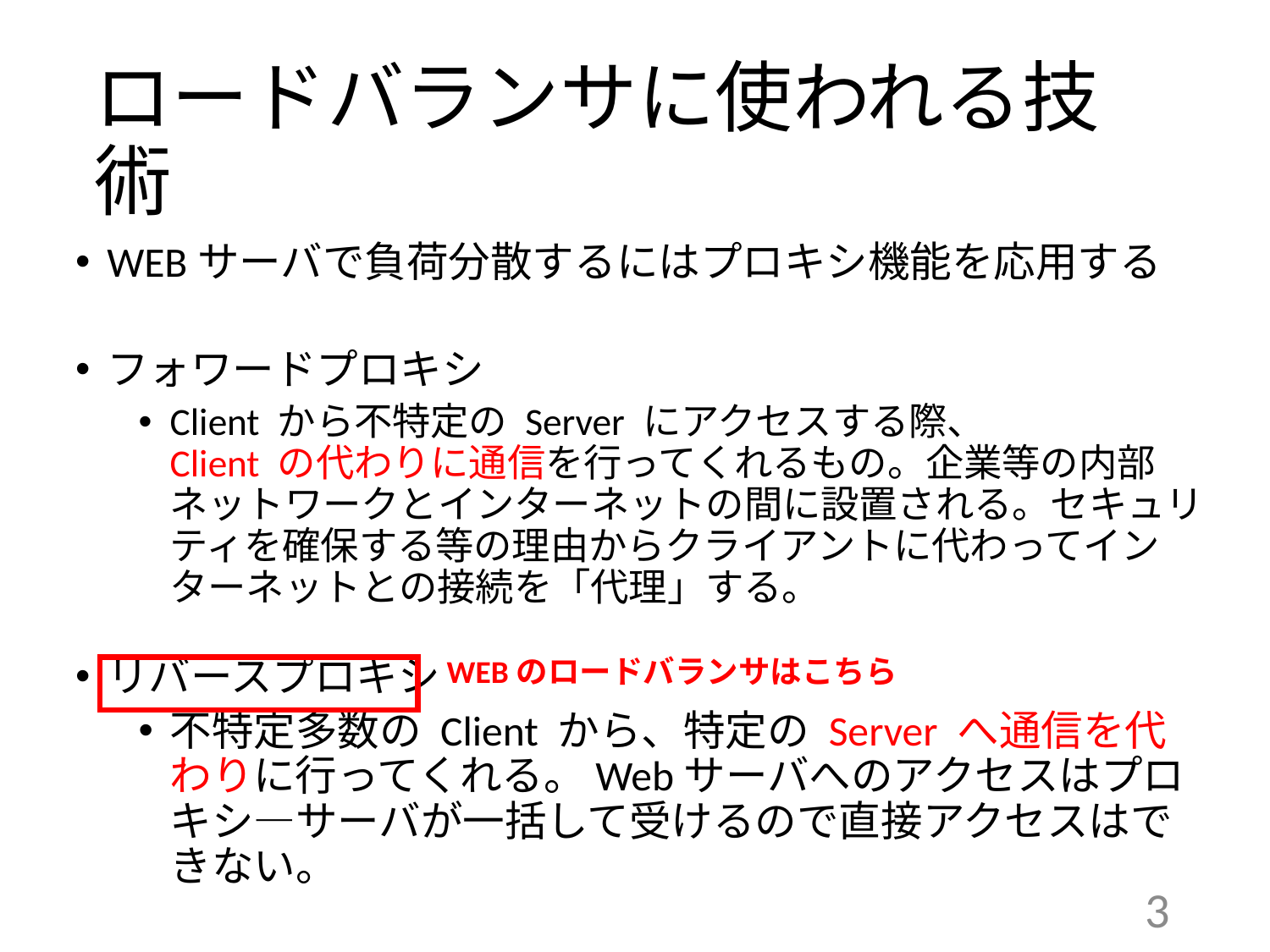

# ロードバランサに使われる技術
WEBサーバで負荷分散するにはプロキシ機能を応用する

フォワードプロキシ
Client から不特定の Server にアクセスする際、
Client の代わりに通信を行ってくれるもの。企業等の内部ネットワークとインターネットの間に設置される。セキュリティを確保する等の理由からクライアントに代わってインターネットとの接続を「代理」する。
リバースプロキシ
不特定多数の Client から、特定の Server へ通信を代わりに行ってくれる。Webサーバへのアクセスはプロキシ―サーバが一括して受けるので直接アクセスはできない。

WEBのロードバランサはこちら

3